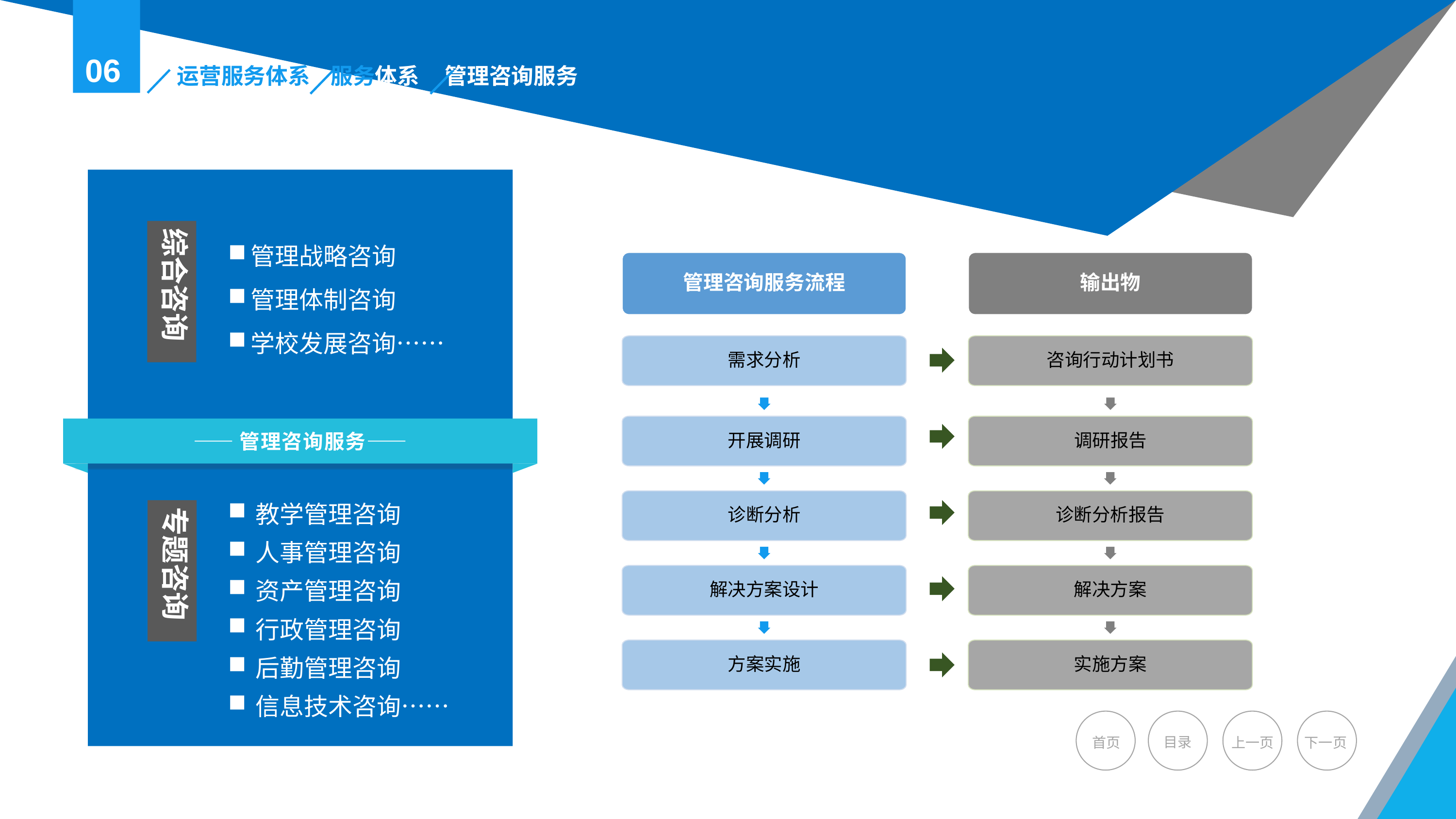

06
运营服务体系    服务体系     管理咨询服务

——管理咨询服务——

综合咨询
管理战略咨询
管理体制咨询
学校发展咨询……
管理咨询服务流程
输出物
需求分析
咨询行动计划书

开展调研
调研报告

诊断分析
诊断分析报告

解决方案设计
解决方案

方案实施
实施方案

教学管理咨询
人事管理咨询
资产管理咨询
行政管理咨询
后勤管理咨询
信息技术咨询……
专题咨询

目录
首页
上一页
下一页